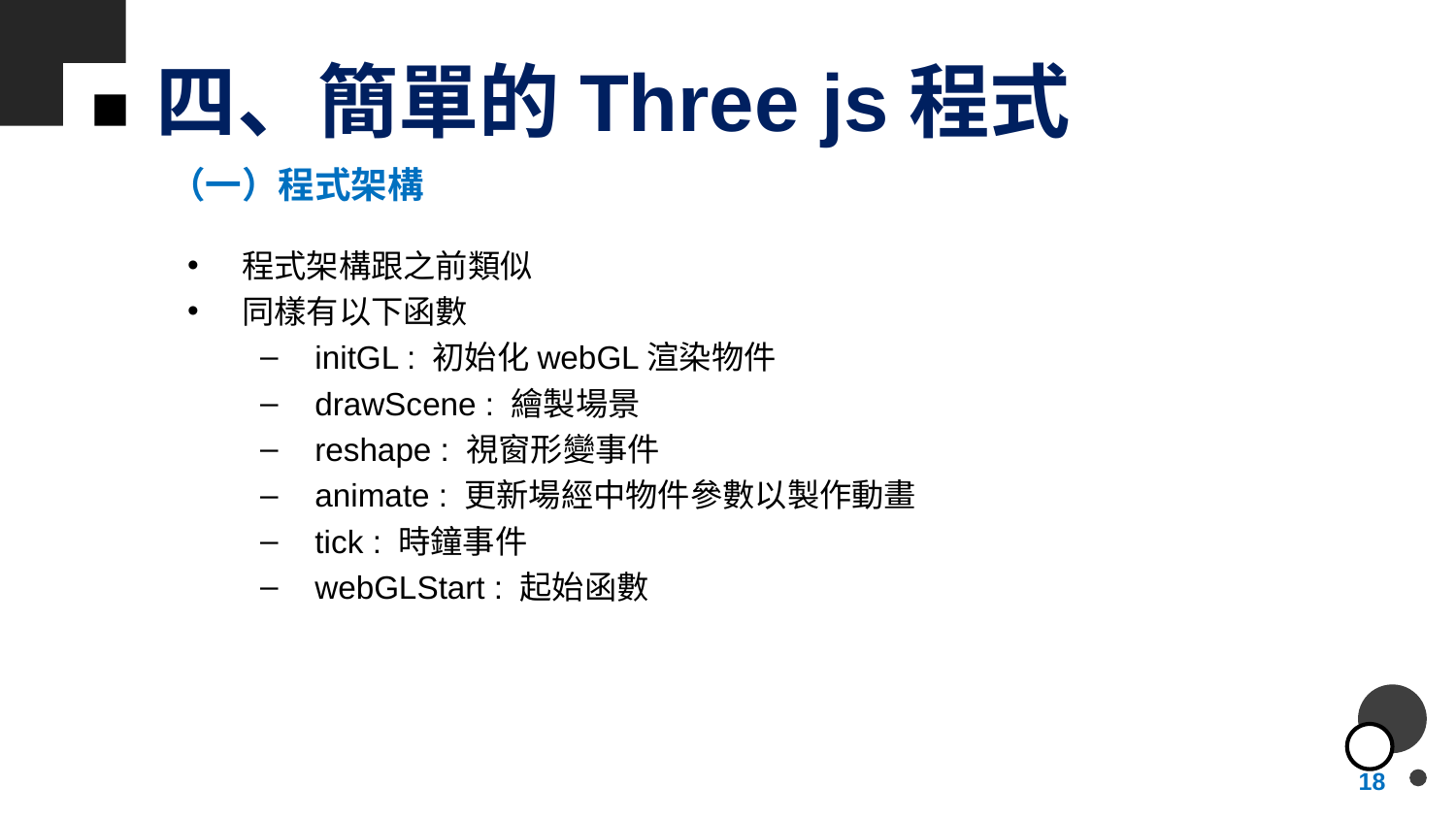

# 四、簡單的Three js程式
（一）程式架構
程式架構跟之前類似
同樣有以下函數
initGL : 初始化webGL渲染物件
drawScene : 繪製場景
reshape : 視窗形變事件
animate : 更新場經中物件參數以製作動畫
tick : 時鐘事件
webGLStart : 起始函數

18